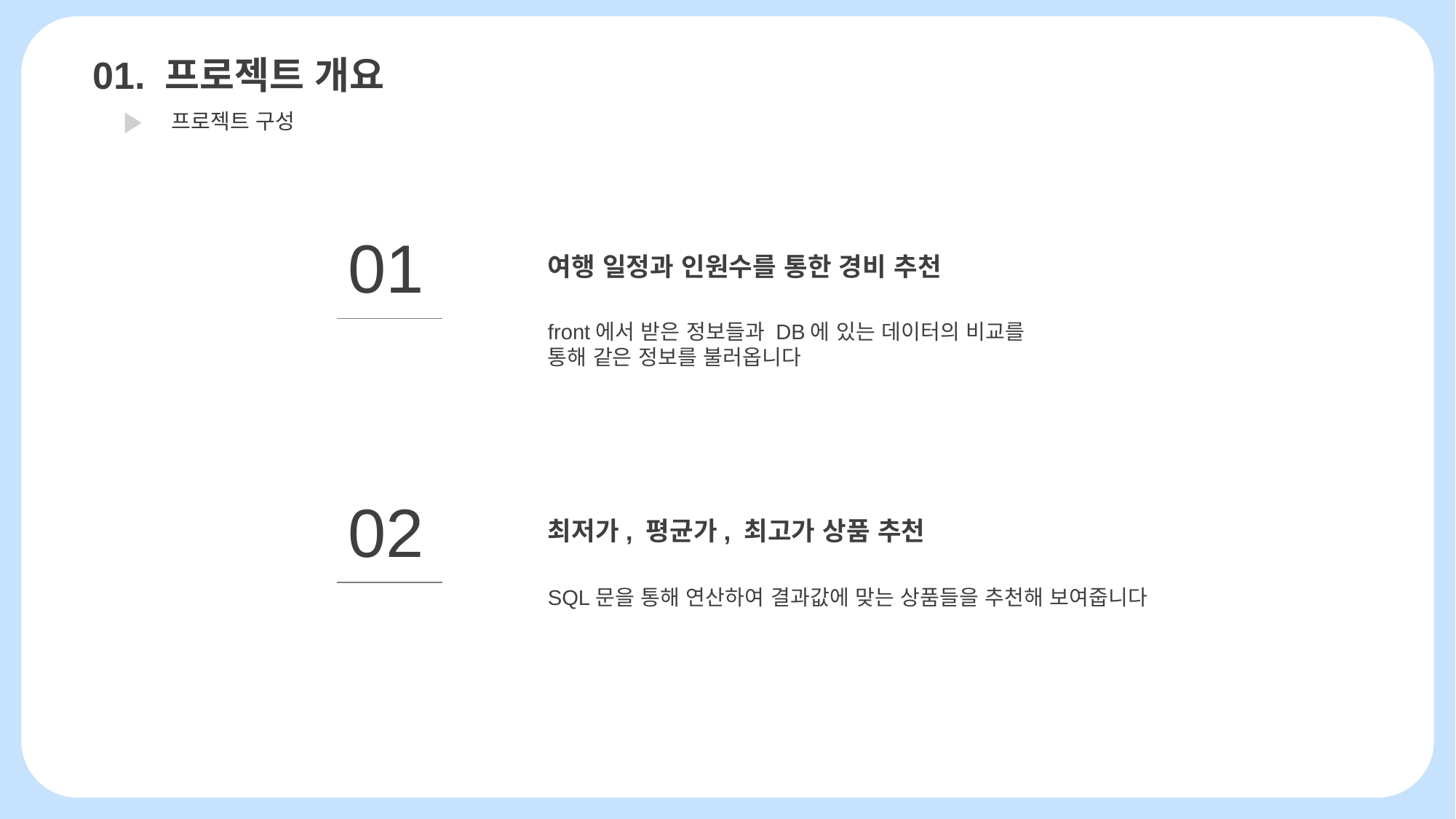

01. 프로젝트 개요
▶
프로젝트 구성
01
여행 일정과 인원수를 통한 경비 추천
front에서 받은 정보들과 DB에 있는 데이터의 비교를 통해 같은 정보를 불러옵니다
02
최저가, 평균가, 최고가 상품 추천
SQL문을 통해 연산하여 결과값에 맞는 상품들을 추천해 보여줍니다